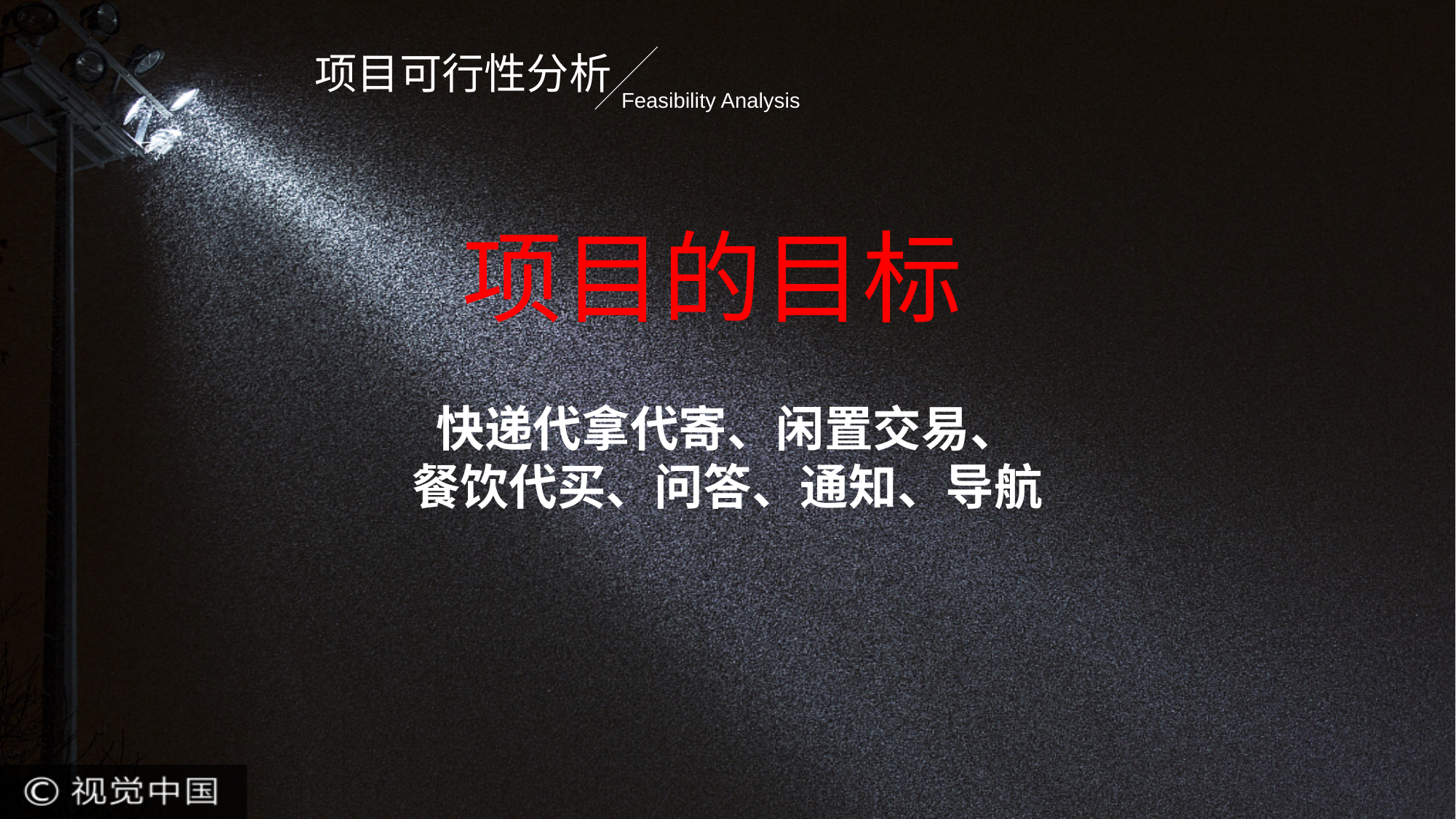

项目可行性分析
Feasibility Analysis
项目的目标
快递代拿代寄、闲置交易、
餐饮代买、问答、通知、导航